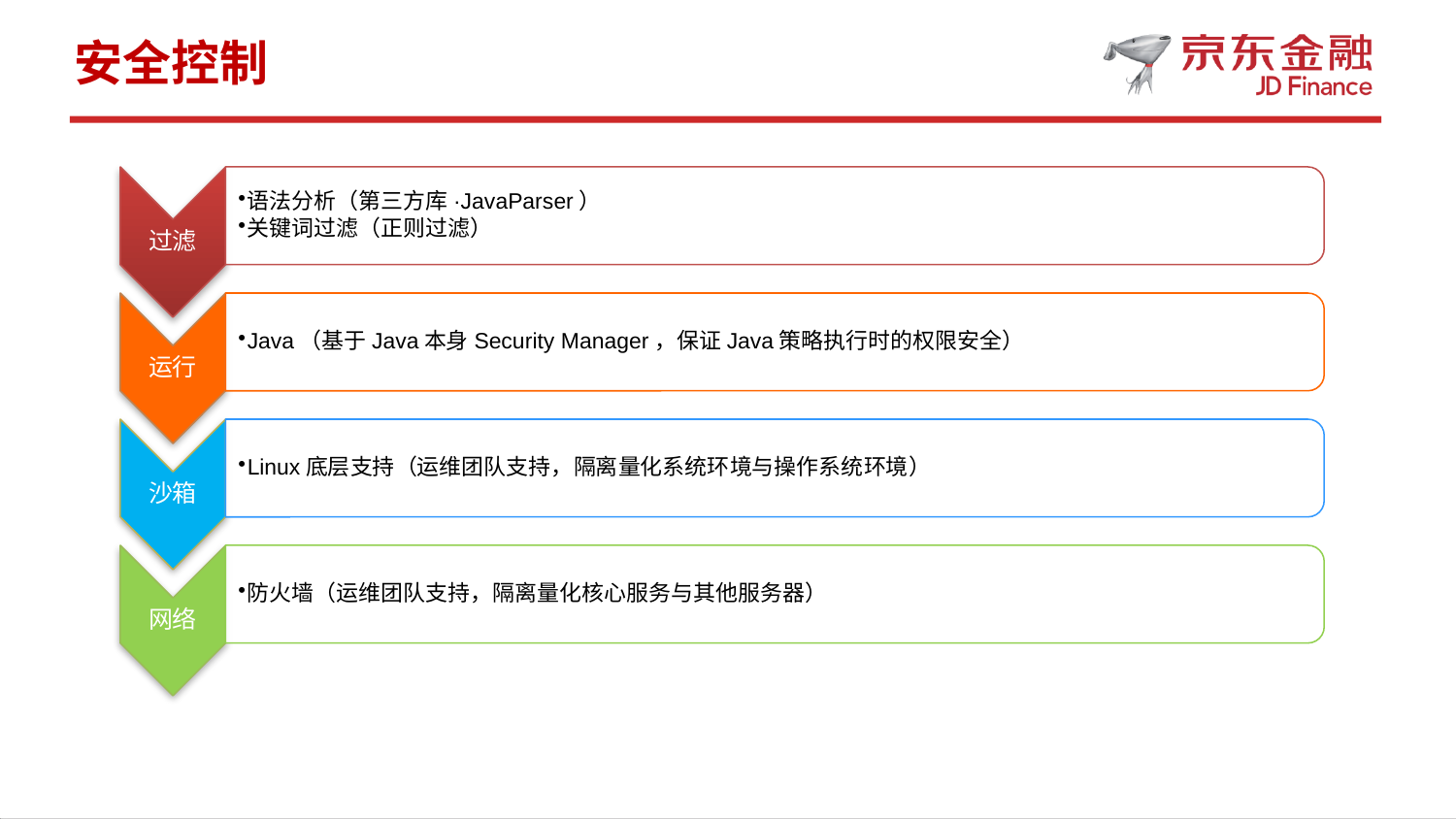

安全控制
过滤
语法分析（第三方库·JavaParser）
关键词过滤（正则过滤）
运行
Java（基于Java本身Security Manager，保证Java策略执行时的权限安全）
沙箱
Linux底层支持（运维团队支持，隔离量化系统环境与操作系统环境）
网络
防火墙（运维团队支持，隔离量化核心服务与其他服务器）